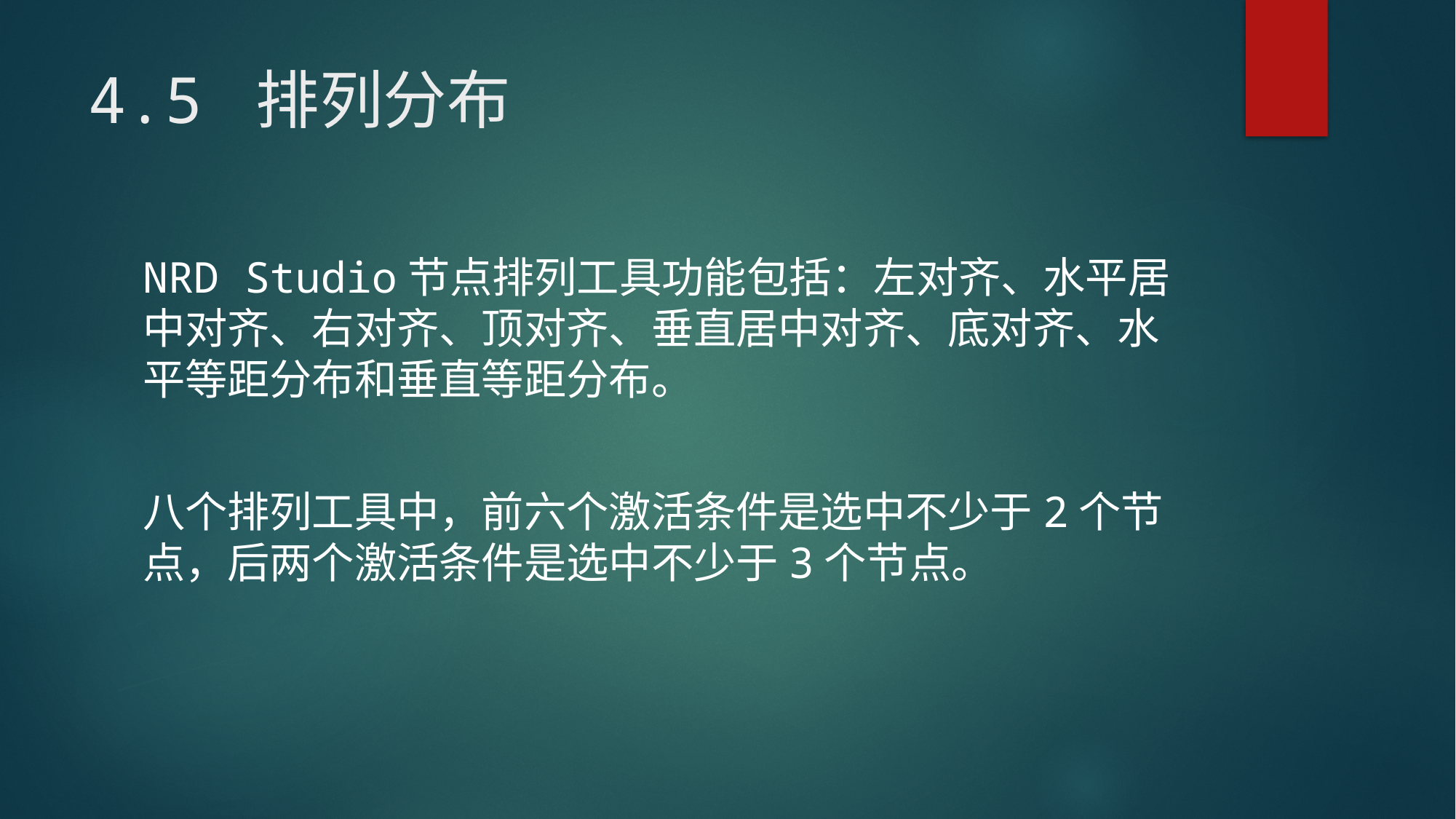

# 4.5 排列分布
NRD Studio节点排列工具功能包括：左对齐、水平居中对齐、右对齐、顶对齐、垂直居中对齐、底对齐、水平等距分布和垂直等距分布。

八个排列工具中，前六个激活条件是选中不少于2个节点，后两个激活条件是选中不少于3个节点。